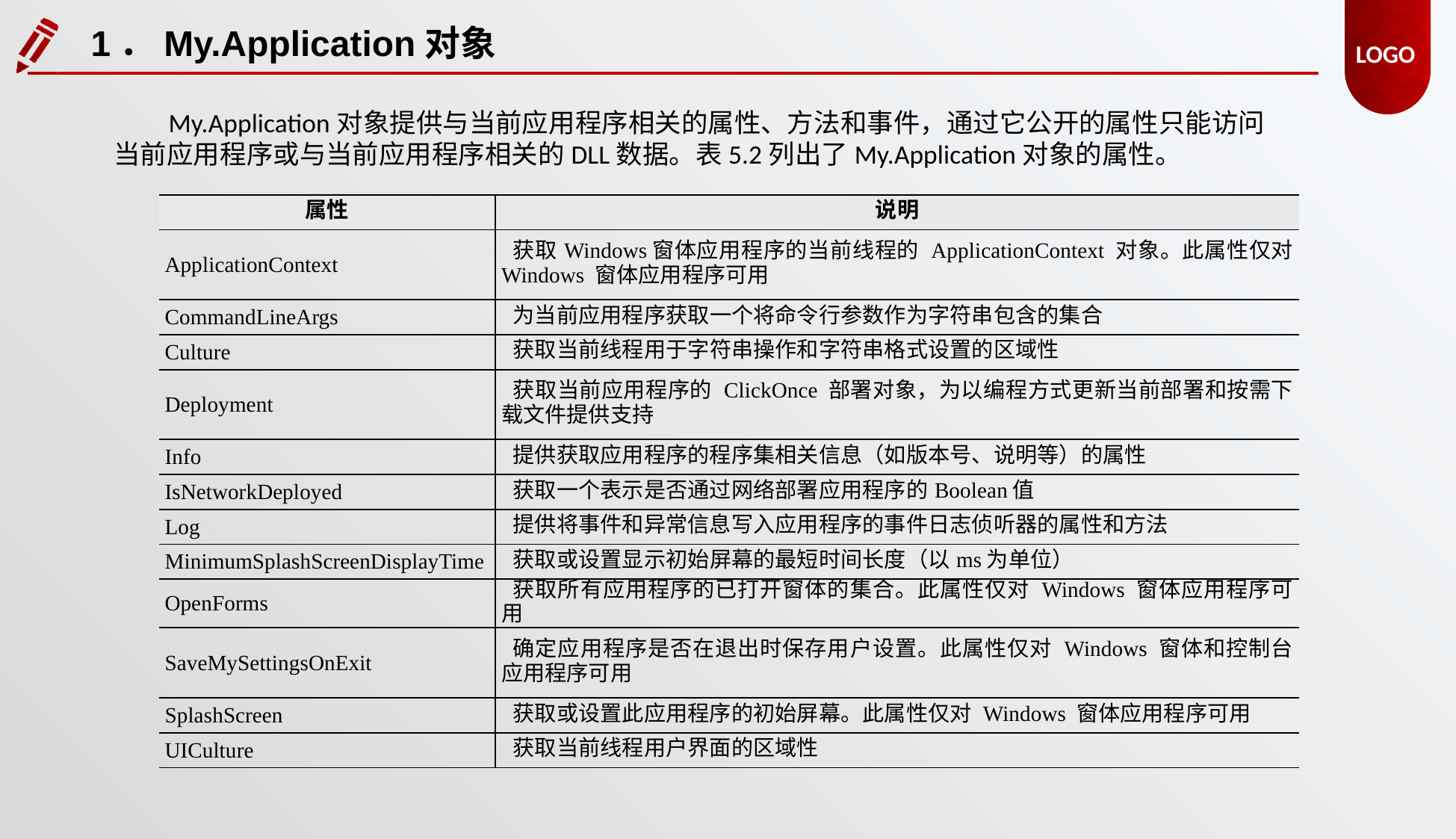

1．My.Application对象
My.Application对象提供与当前应用程序相关的属性、方法和事件，通过它公开的属性只能访问当前应用程序或与当前应用程序相关的DLL数据。表5.2列出了My.Application对象的属性。
| 属性 | 说明 |
| --- | --- |
| ApplicationContext | 获取Windows窗体应用程序的当前线程的 ApplicationContext 对象。此属性仅对 Windows 窗体应用程序可用 |
| CommandLineArgs | 为当前应用程序获取一个将命令行参数作为字符串包含的集合 |
| Culture | 获取当前线程用于字符串操作和字符串格式设置的区域性 |
| Deployment | 获取当前应用程序的 ClickOnce 部署对象，为以编程方式更新当前部署和按需下载文件提供支持 |
| Info | 提供获取应用程序的程序集相关信息（如版本号、说明等）的属性 |
| IsNetworkDeployed | 获取一个表示是否通过网络部署应用程序的Boolean值 |
| Log | 提供将事件和异常信息写入应用程序的事件日志侦听器的属性和方法 |
| MinimumSplashScreenDisplayTime | 获取或设置显示初始屏幕的最短时间长度（以ms为单位） |
| OpenForms | 获取所有应用程序的已打开窗体的集合。此属性仅对 Windows 窗体应用程序可用 |
| SaveMySettingsOnExit | 确定应用程序是否在退出时保存用户设置。此属性仅对 Windows 窗体和控制台应用程序可用 |
| SplashScreen | 获取或设置此应用程序的初始屏幕。此属性仅对 Windows 窗体应用程序可用 |
| UICulture | 获取当前线程用户界面的区域性 |